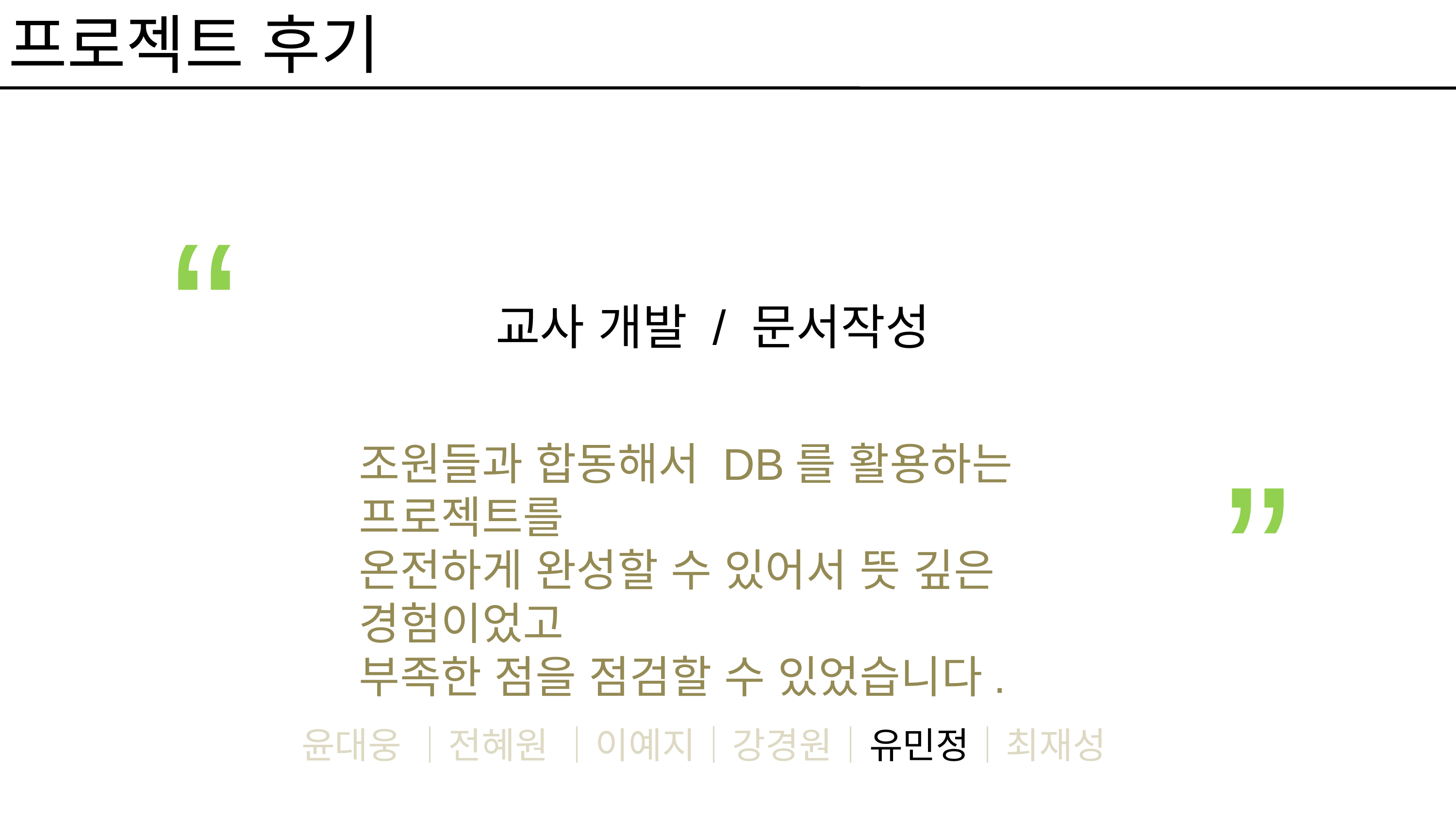

프로젝트 후기
“
교사 개발 / 문서작성
“
조원들과 합동해서 DB를 활용하는 프로젝트를
온전하게 완성할 수 있어서 뜻 깊은 경험이었고
부족한 점을 점검할 수 있었습니다.
윤대웅 ｜전혜원 ｜이예지｜강경원｜유민정｜최재성